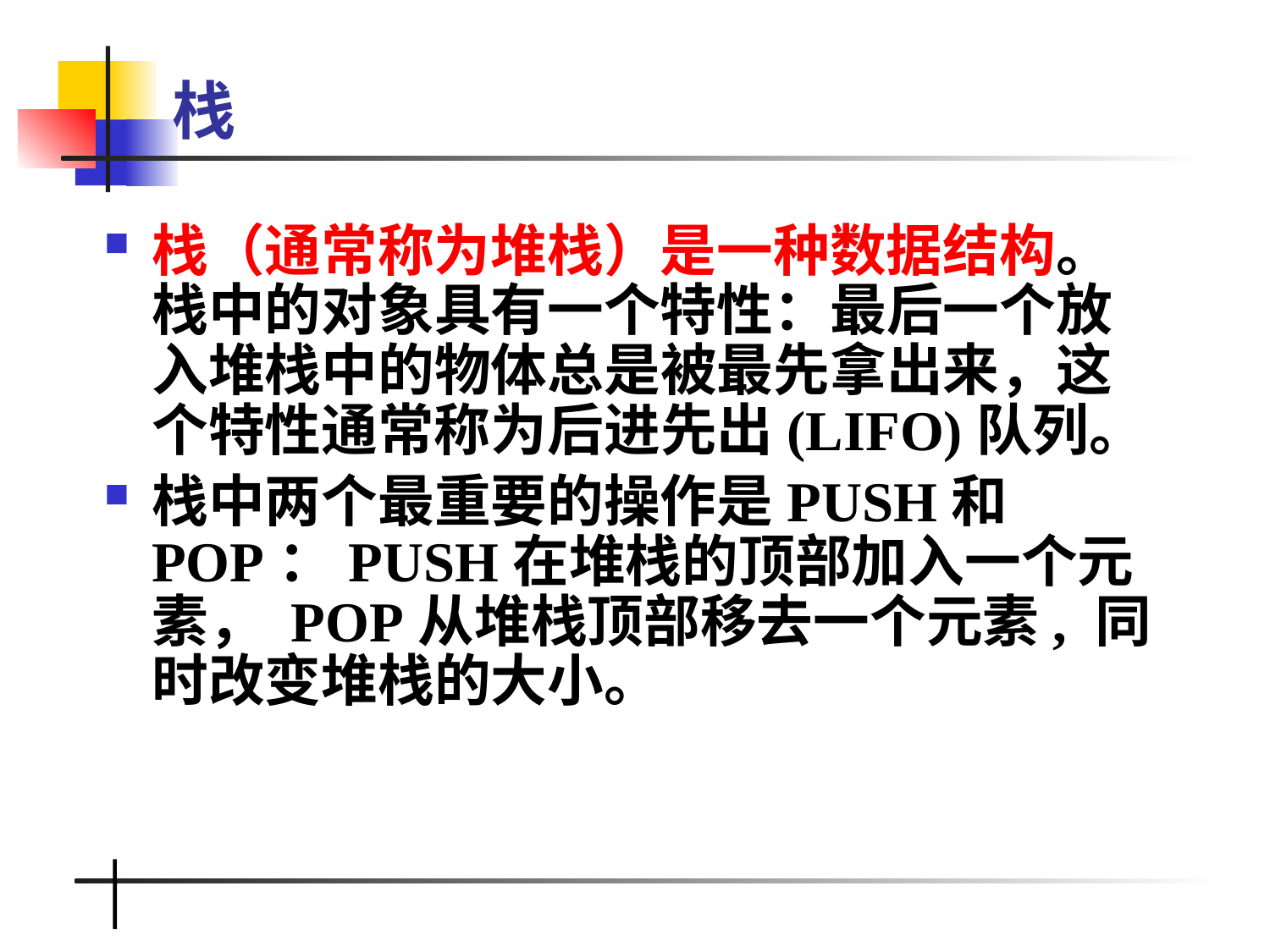

# 栈
栈（通常称为堆栈）是一种数据结构。栈中的对象具有一个特性：最后一个放入堆栈中的物体总是被最先拿出来，这个特性通常称为后进先出(LIFO)队列。
栈中两个最重要的操作是PUSH和POP：PUSH在堆栈的顶部加入一个元素， POP从堆栈顶部移去一个元素, 同时改变堆栈的大小。